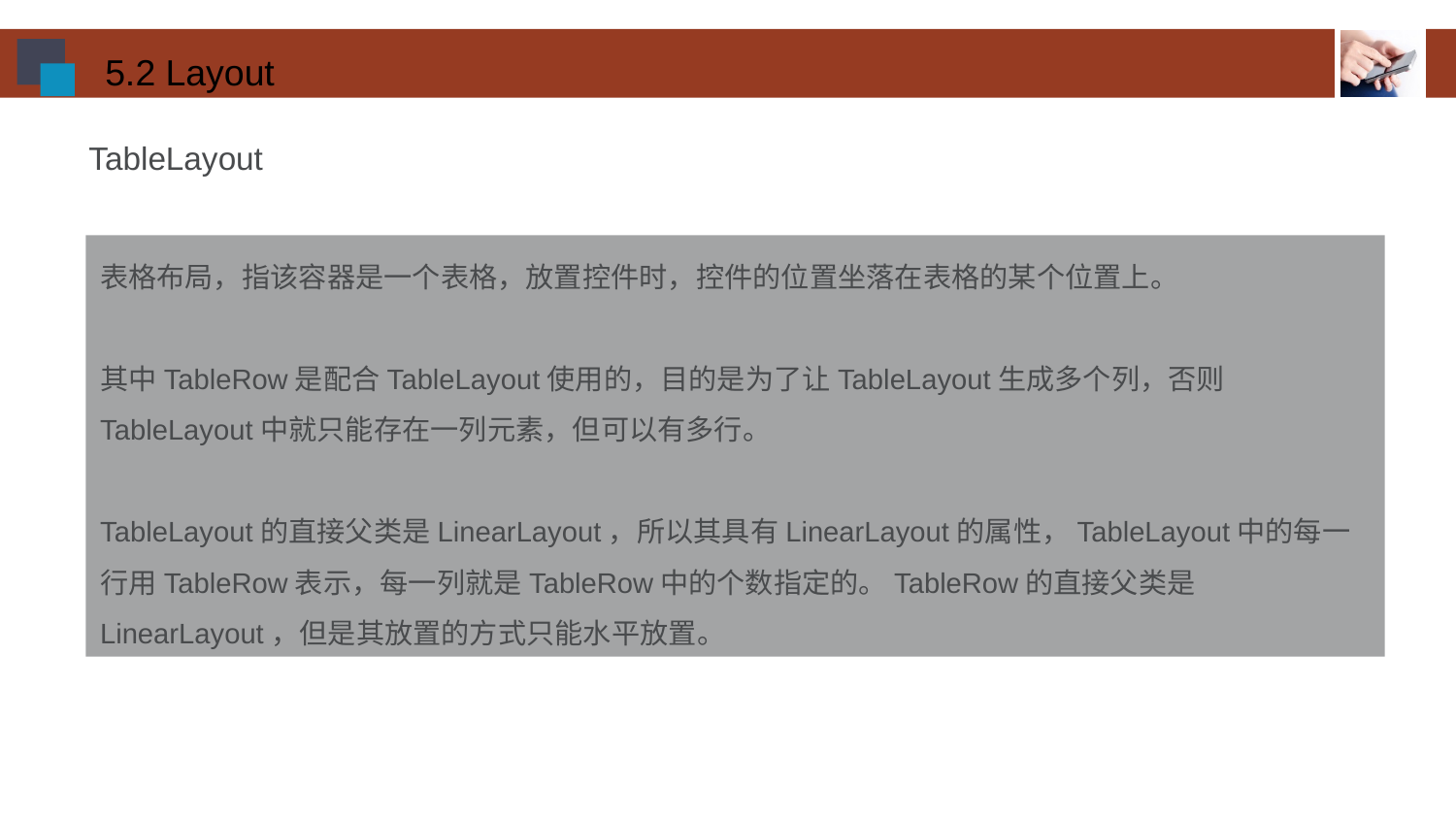

5.2 Layout

TableLayout

表格布局，指该容器是一个表格，放置控件时，控件的位置坐落在表格的某个位置上。

其中TableRow是配合TableLayout使用的，目的是为了让TableLayout生成多个列，否则TableLayout中就只能存在一列元素，但可以有多行。

TableLayout的直接父类是LinearLayout，所以其具有LinearLayout的属性，TableLayout中的每一行用TableRow表示，每一列就是TableRow中的个数指定的。TableRow的直接父类是LinearLayout，但是其放置的方式只能水平放置。